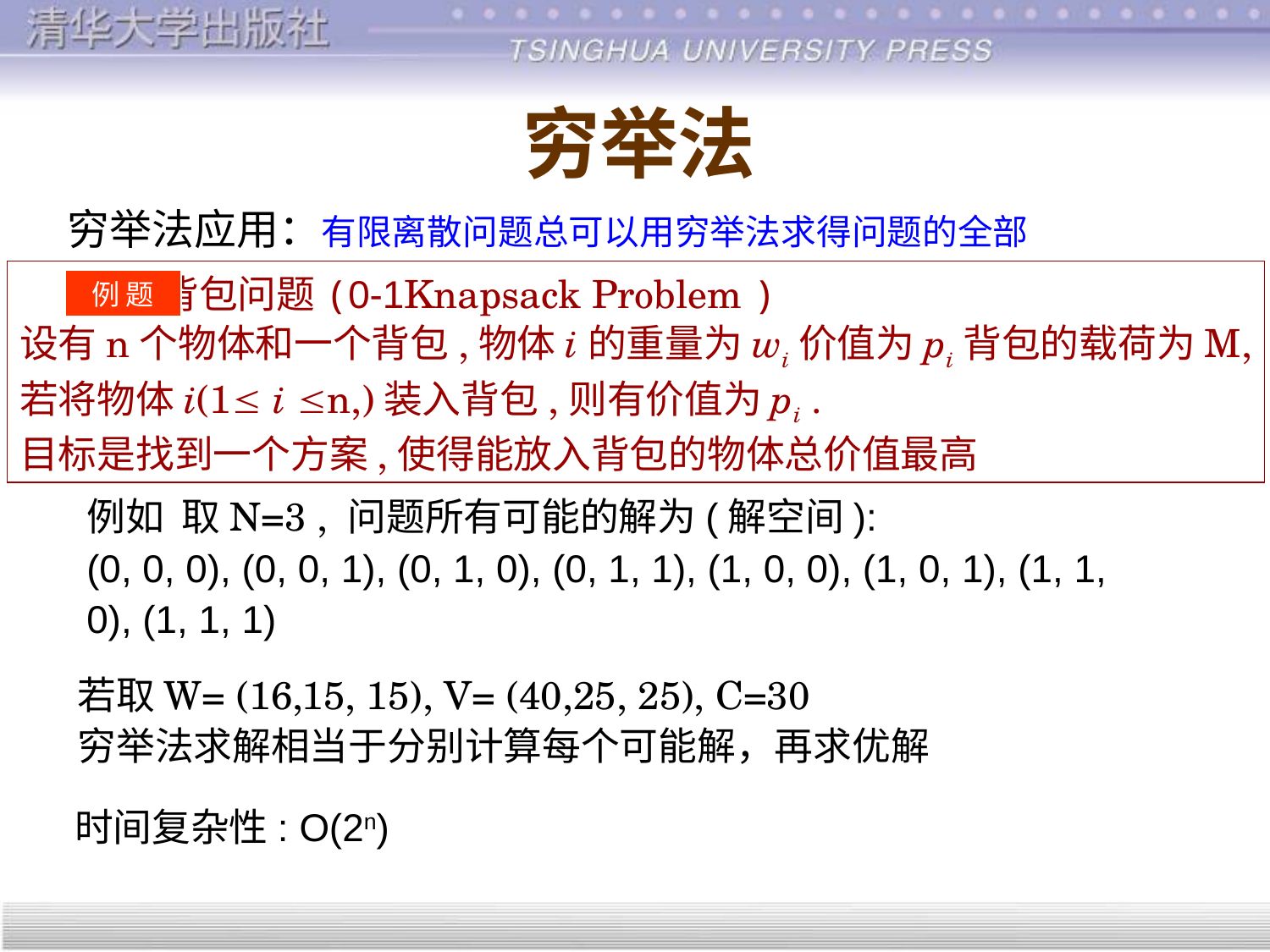

# 穷举法
穷举法应用：有限离散问题总可以用穷举法求得问题的全部
       0-1背包问题(0-1Knapsack Problem )
设有n个物体和一个背包,物体i的重量为wi价值为pi背包的载荷为M,
若将物体i(1≤ i ≤n,)装入背包,则有价值为pi .
目标是找到一个方案,使得能放入背包的物体总价值最高
例 题

例如  取N=3 , 问题所有可能的解为(解空间):
(0, 0, 0), (0, 0, 1), (0, 1, 0), (0, 1, 1), (1, 0, 0), (1, 0, 1), (1, 1, 0), (1, 1, 1)
若取W= (16,15, 15), V= (40,25, 25), C=30
穷举法求解相当于分别计算每个可能解，再求优解
时间复杂性: O(2n)